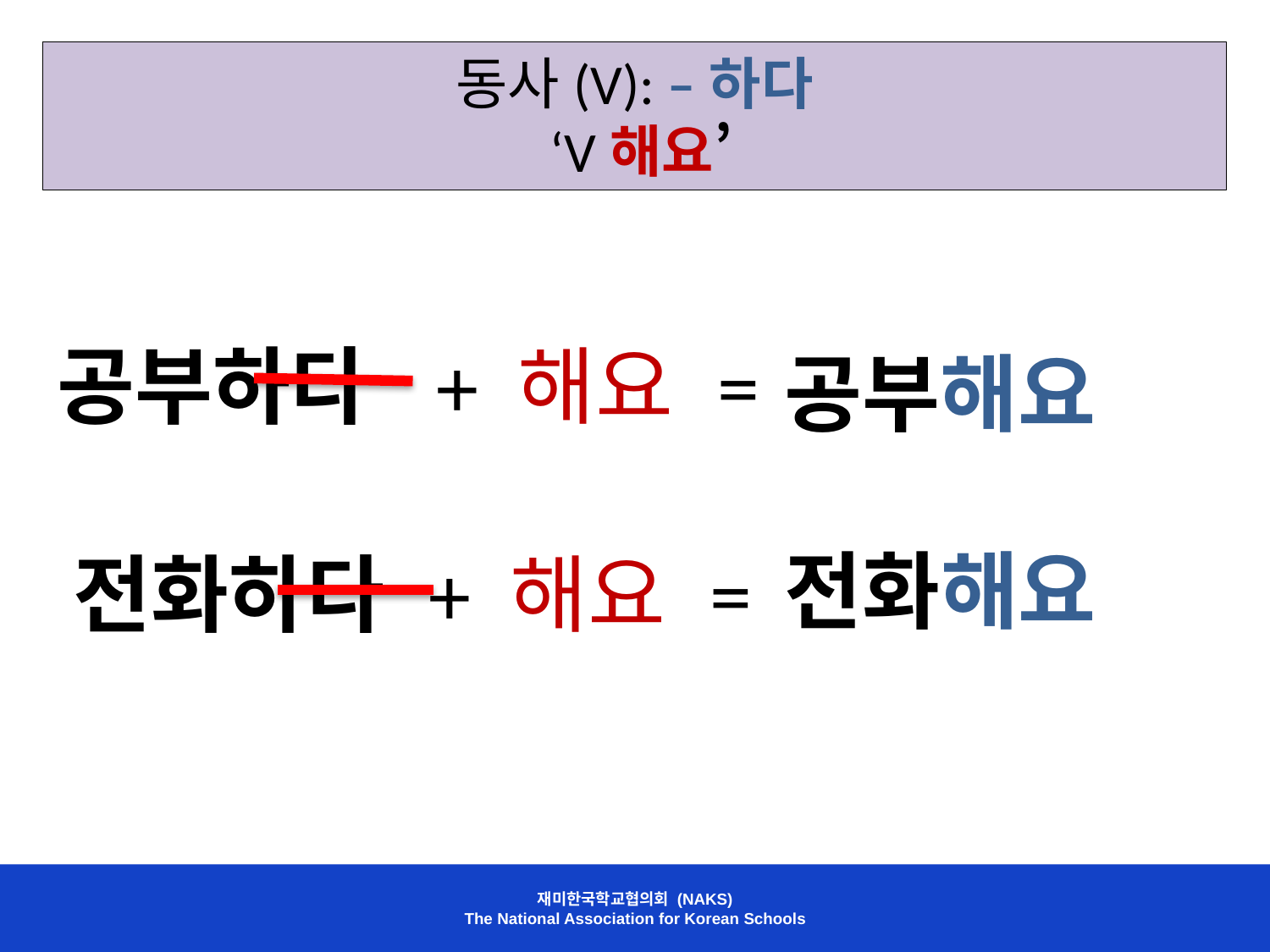

동사(V): –하다
 ‘V해요’
공부하다  + 해요 =
 공부해요
전화하다 + 해요 =
 전화해요
재미한국학교협의회 (NAKS)
The National Association for Korean Schools